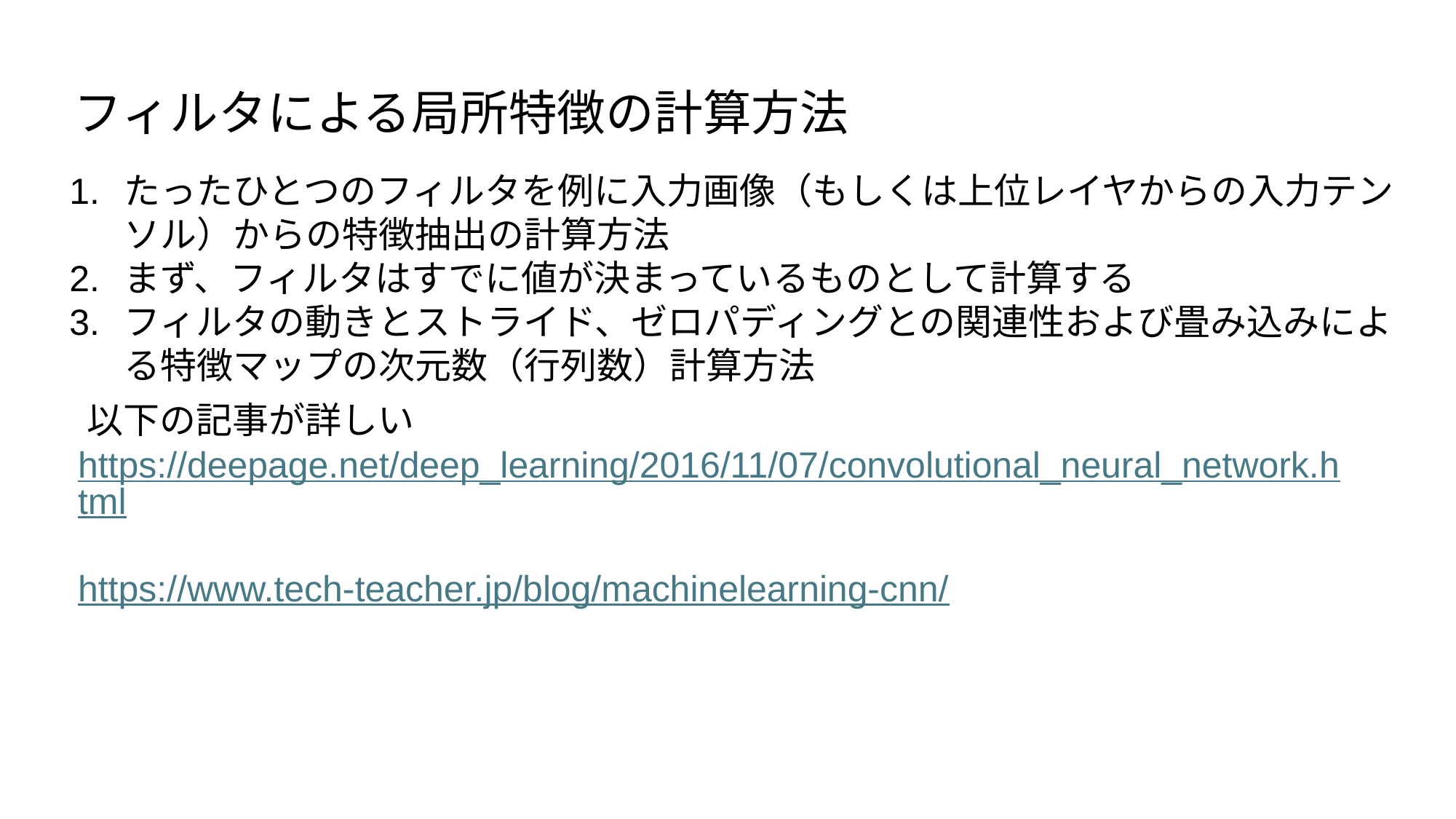

フィルタによる局所特徴の計算方法
たったひとつのフィルタを例に入力画像（もしくは上位レイヤからの入力テンソル）からの特徴抽出の計算方法
まず、フィルタはすでに値が決まっているものとして計算する
フィルタの動きとストライド、ゼロパディングとの関連性および畳み込みによる特徴マップの次元数（行列数）計算方法
以下の記事が詳しい
https://deepage.net/deep_learning/2016/11/07/convolutional_neural_network.html

https://www.tech-teacher.jp/blog/machinelearning-cnn/